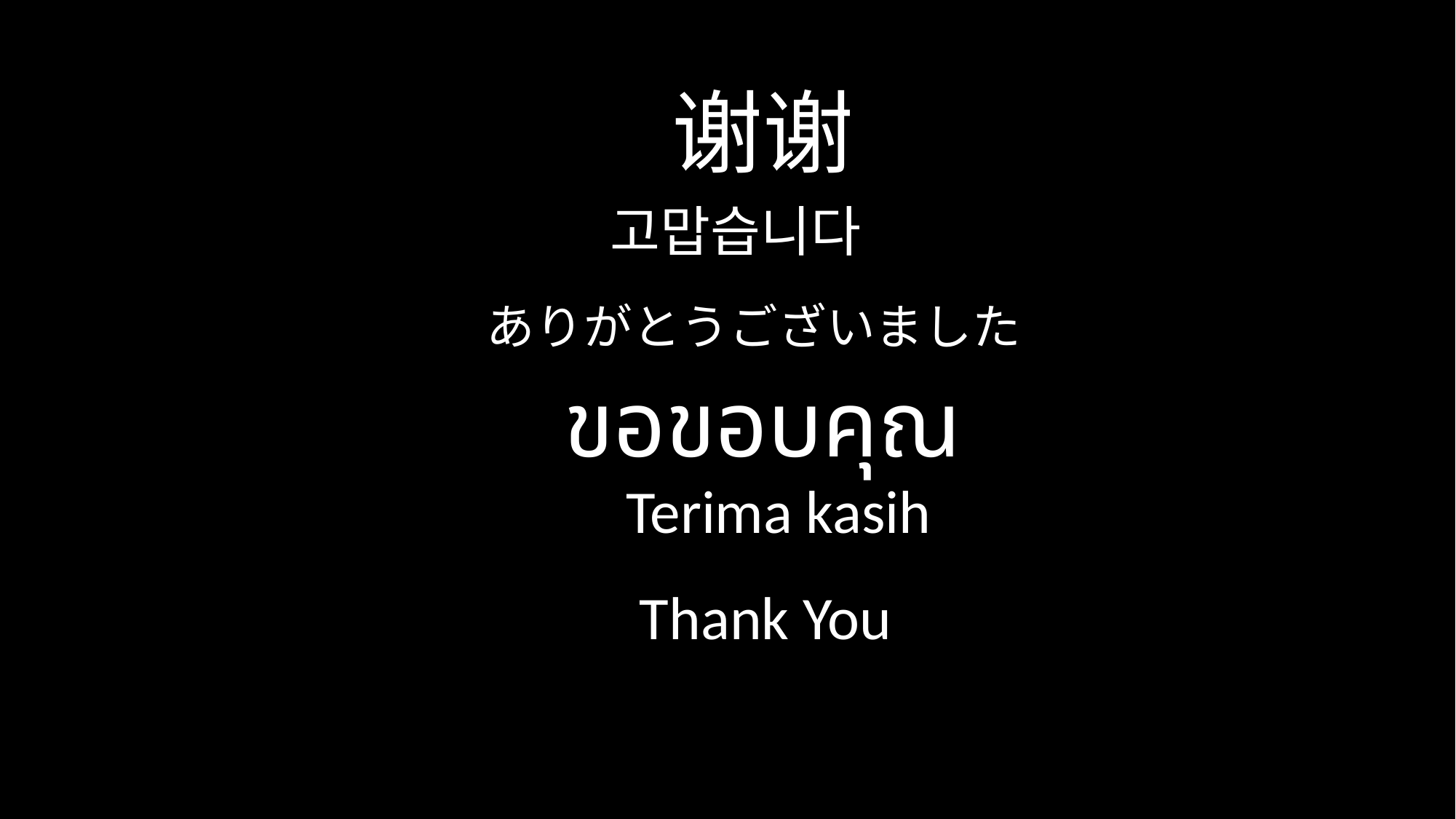

谢谢
고맙습니다
ありがとうございました
ขอขอบคุณ
Terima kasih
Thank You